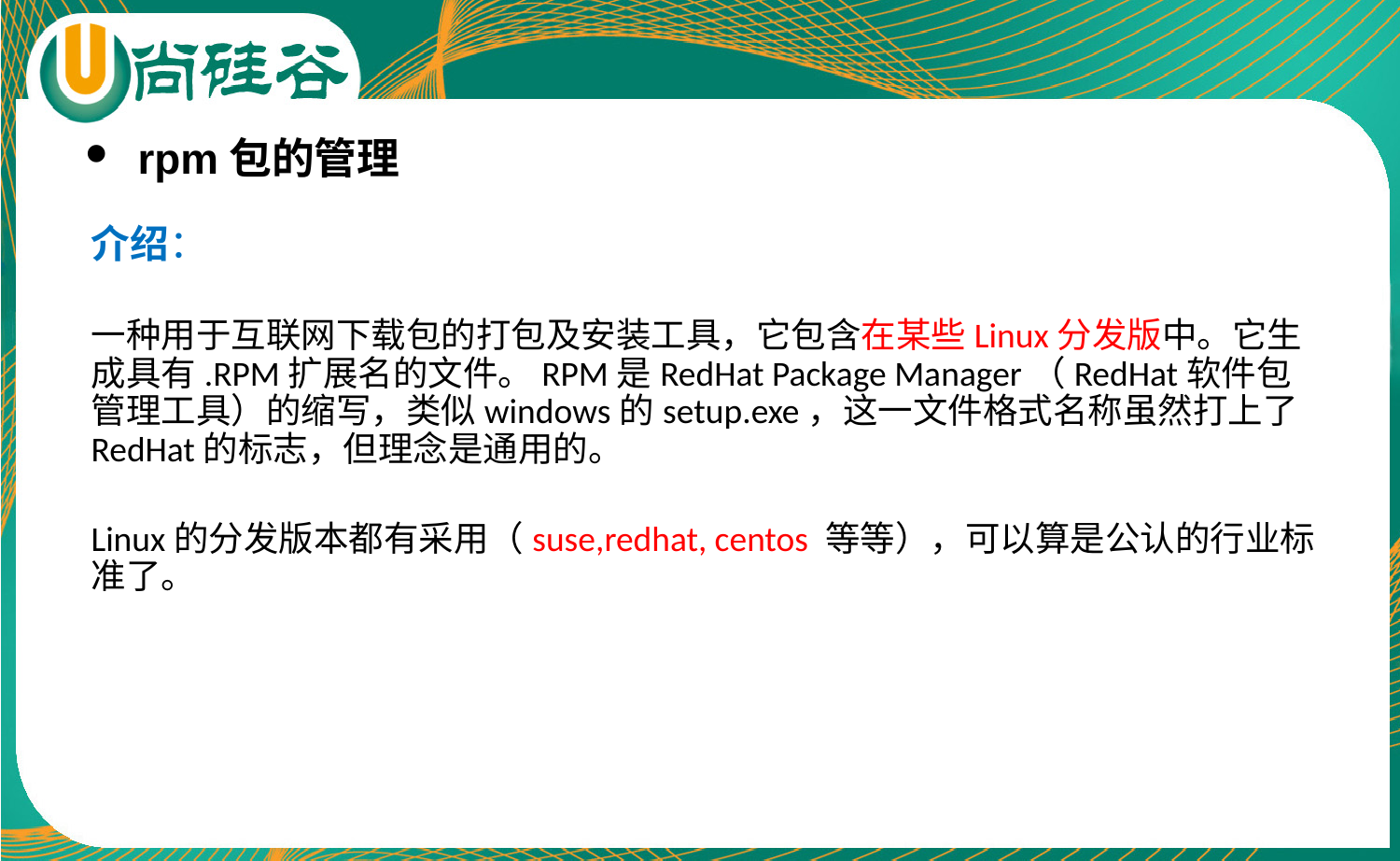

rpm包的管理
介绍：

一种用于互联网下载包的打包及安装工具，它包含在某些Linux分发版中。它生成具有.RPM扩展名的文件。RPM是RedHat Package Manager（RedHat软件包管理工具）的缩写，类似windows的setup.exe，这一文件格式名称虽然打上了RedHat的标志，但理念是通用的。

Linux的分发版本都有采用（suse,redhat, centos 等等），可以算是公认的行业标准了。